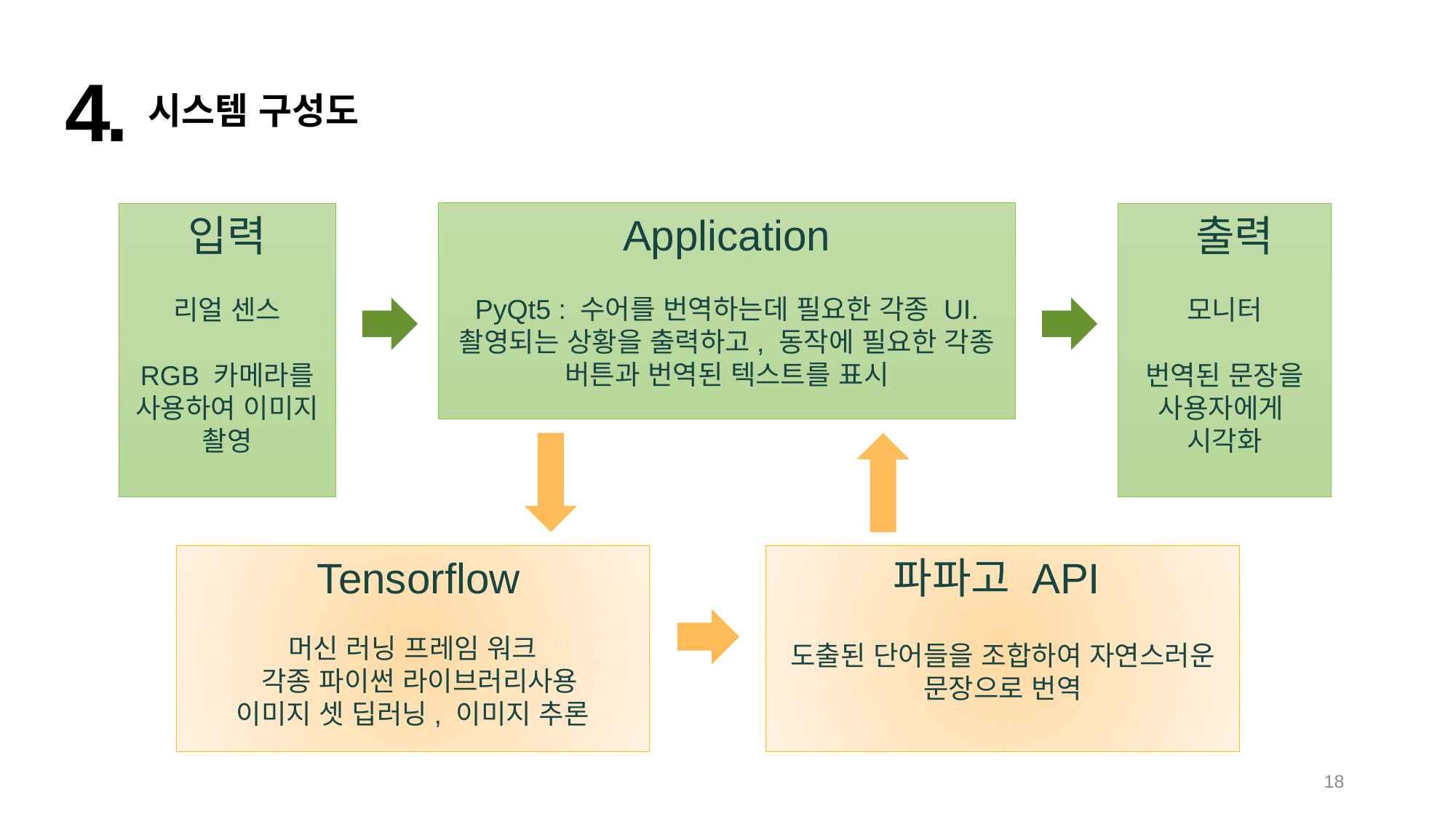

4.
시스템 구성도
Application

PyQt5 : 수어를 번역하는데 필요한 각종 UI. 촬영되는 상황을 출력하고, 동작에 필요한 각종 버튼과 번역된 텍스트를 표시

입력

리얼 센스

RGB 카메라를 사용하여 이미지 촬영
 출력

모니터

번역된 문장을 사용자에게
시각화

 Tensorflow

머신 러닝 프레임 워크
 각종 파이썬 라이브러리사용
이미지 셋 딥러닝, 이미지 추론

파파고 API

도출된 단어들을 조합하여 자연스러운 문장으로 번역

18